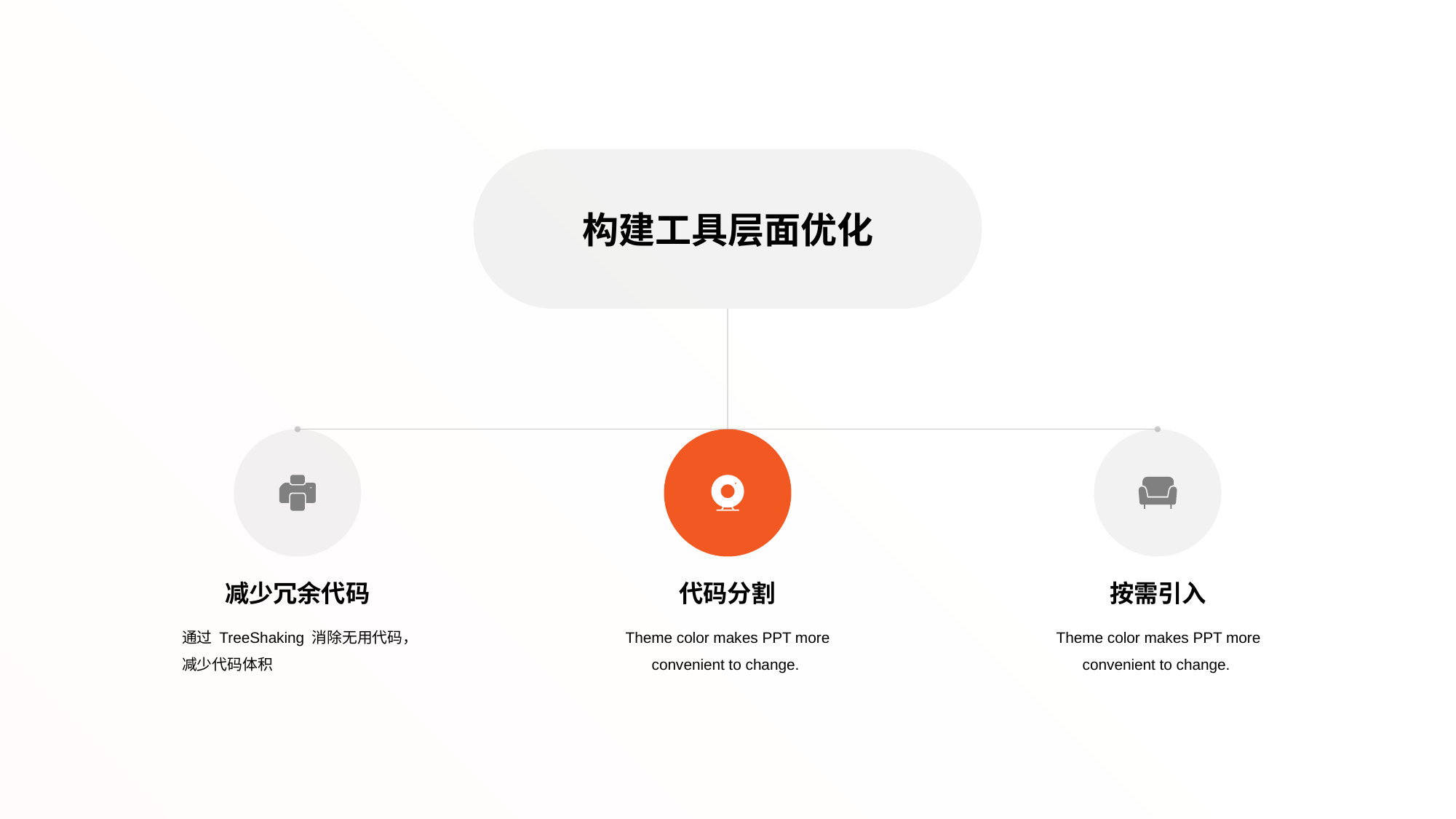

构建工具层面优化

减少冗余代码
代码分割
按需引入
通过 TreeShaking 消除无用代码，减少代码体积
Theme color makes PPT more convenient to change.
Theme color makes PPT more convenient to change.